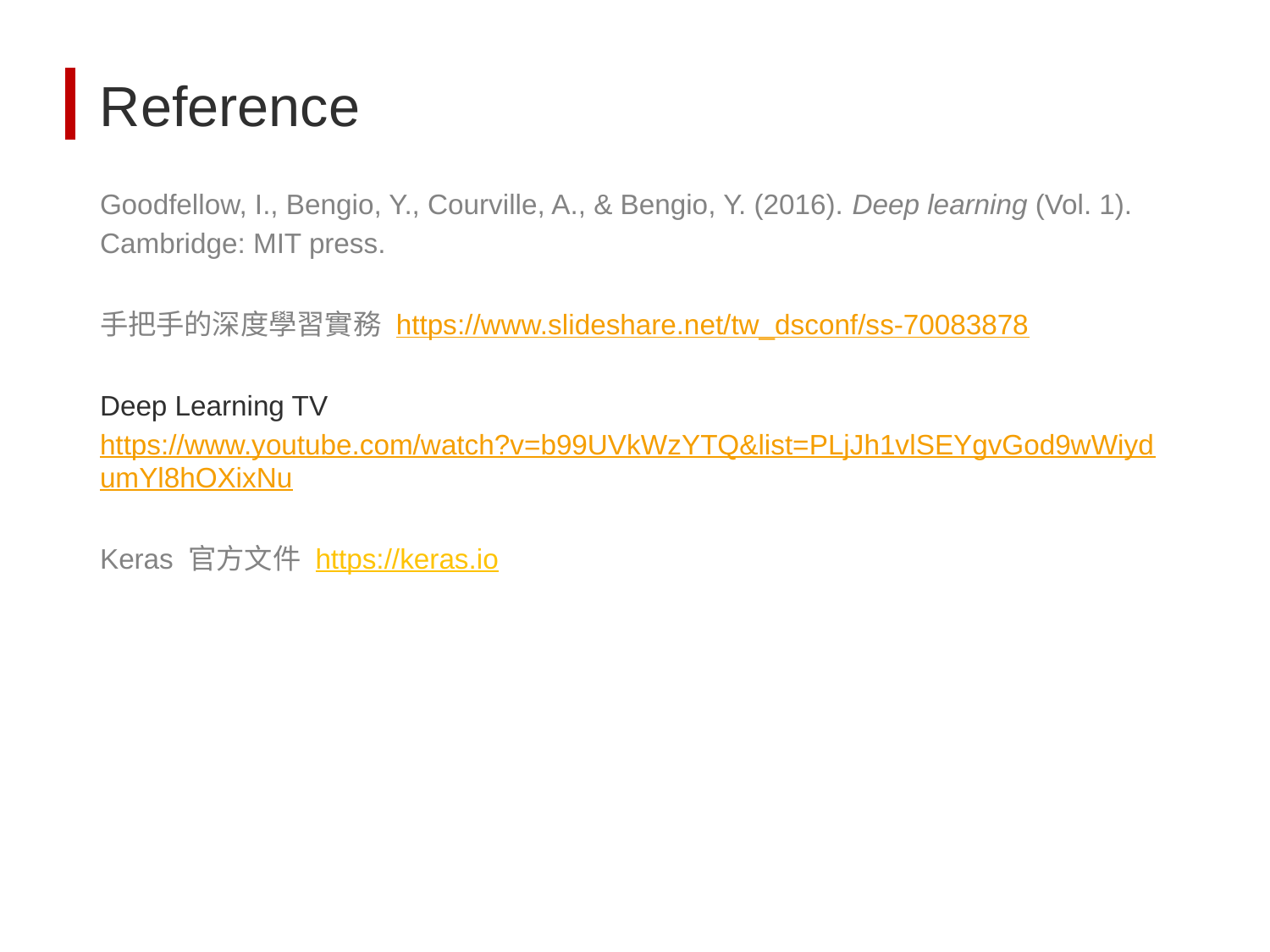

# Reference
Goodfellow, I., Bengio, Y., Courville, A., & Bengio, Y. (2016). Deep learning (Vol. 1). Cambridge: MIT press.
手把手的深度學習實務 https://www.slideshare.net/tw_dsconf/ss-70083878
Deep Learning TV https://www.youtube.com/watch?v=b99UVkWzYTQ&list=PLjJh1vlSEYgvGod9wWiydumYl8hOXixNu
Keras 官方文件 https://keras.io